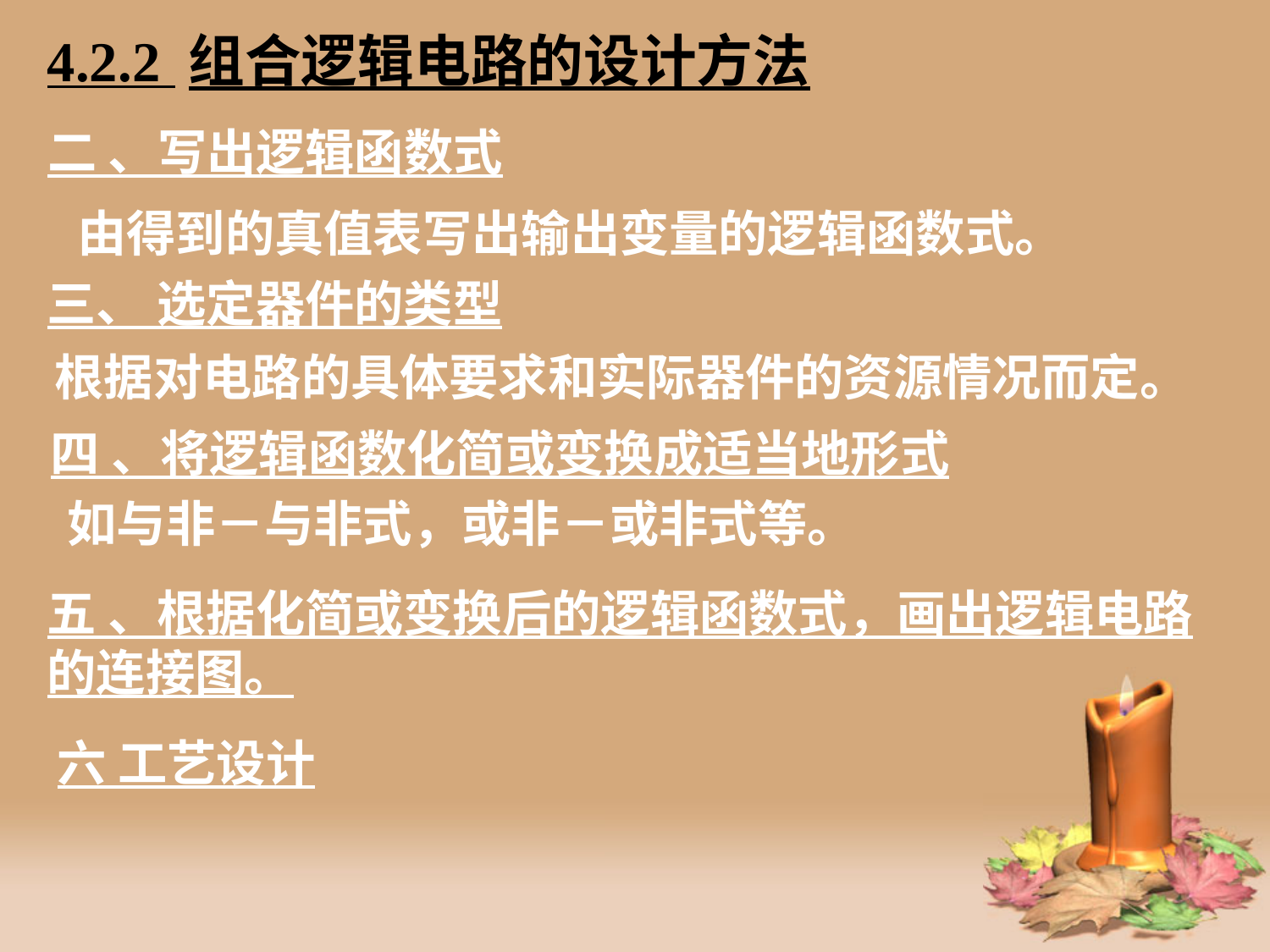

4.2.2 组合逻辑电路的设计方法
# 二 、写出逻辑函数式
由得到的真值表写出输出变量的逻辑函数式。
三、 选定器件的类型
根据对电路的具体要求和实际器件的资源情况而定。
四 、将逻辑函数化简或变换成适当地形式
如与非－与非式，或非－或非式等。
五 、根据化简或变换后的逻辑函数式，画出逻辑电路的连接图。
六 工艺设计